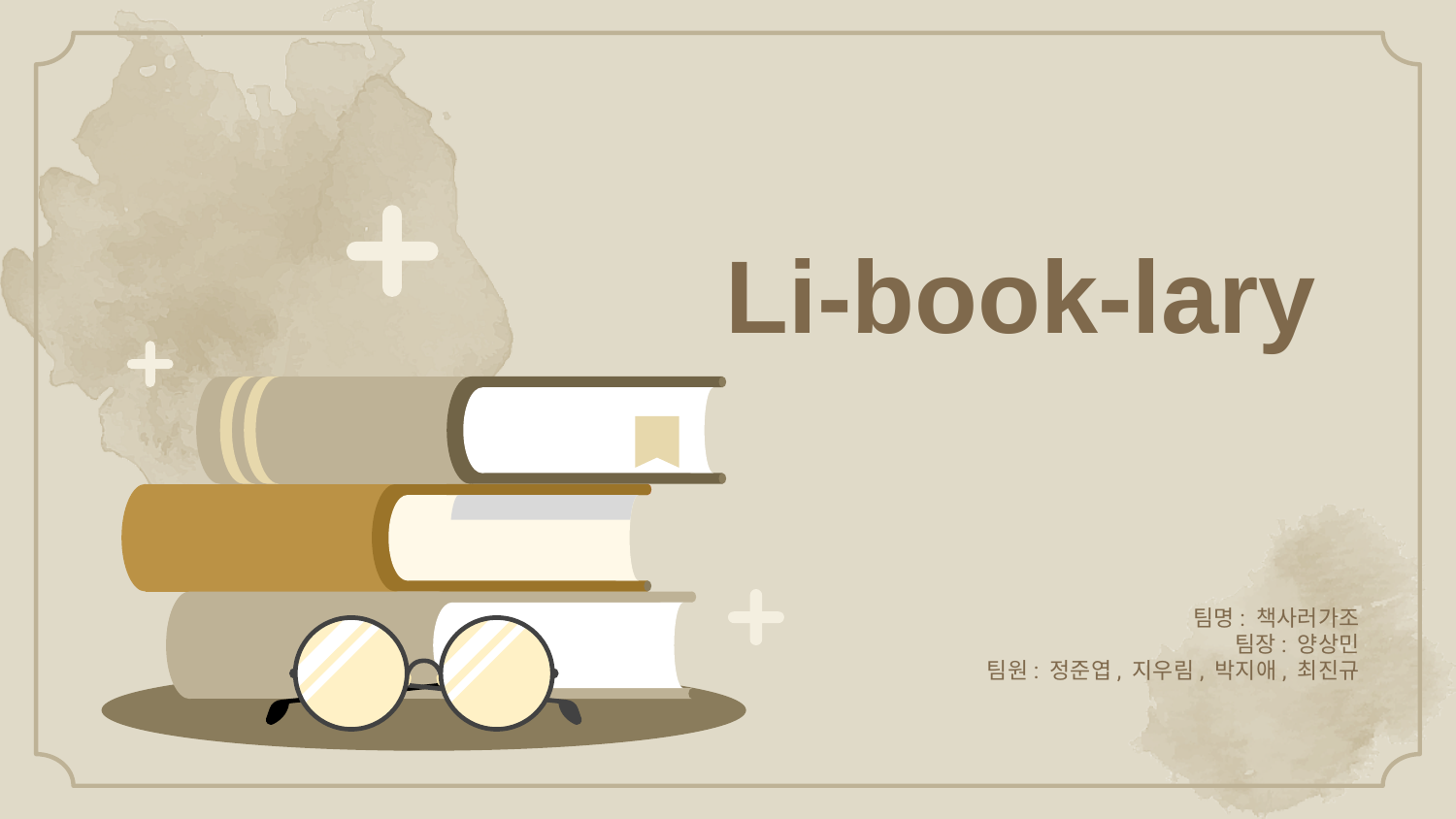

# Li-book-lary

팀명: 책사러가조
팀장: 양상민
팀원: 정준엽, 지우림, 박지애, 최진규